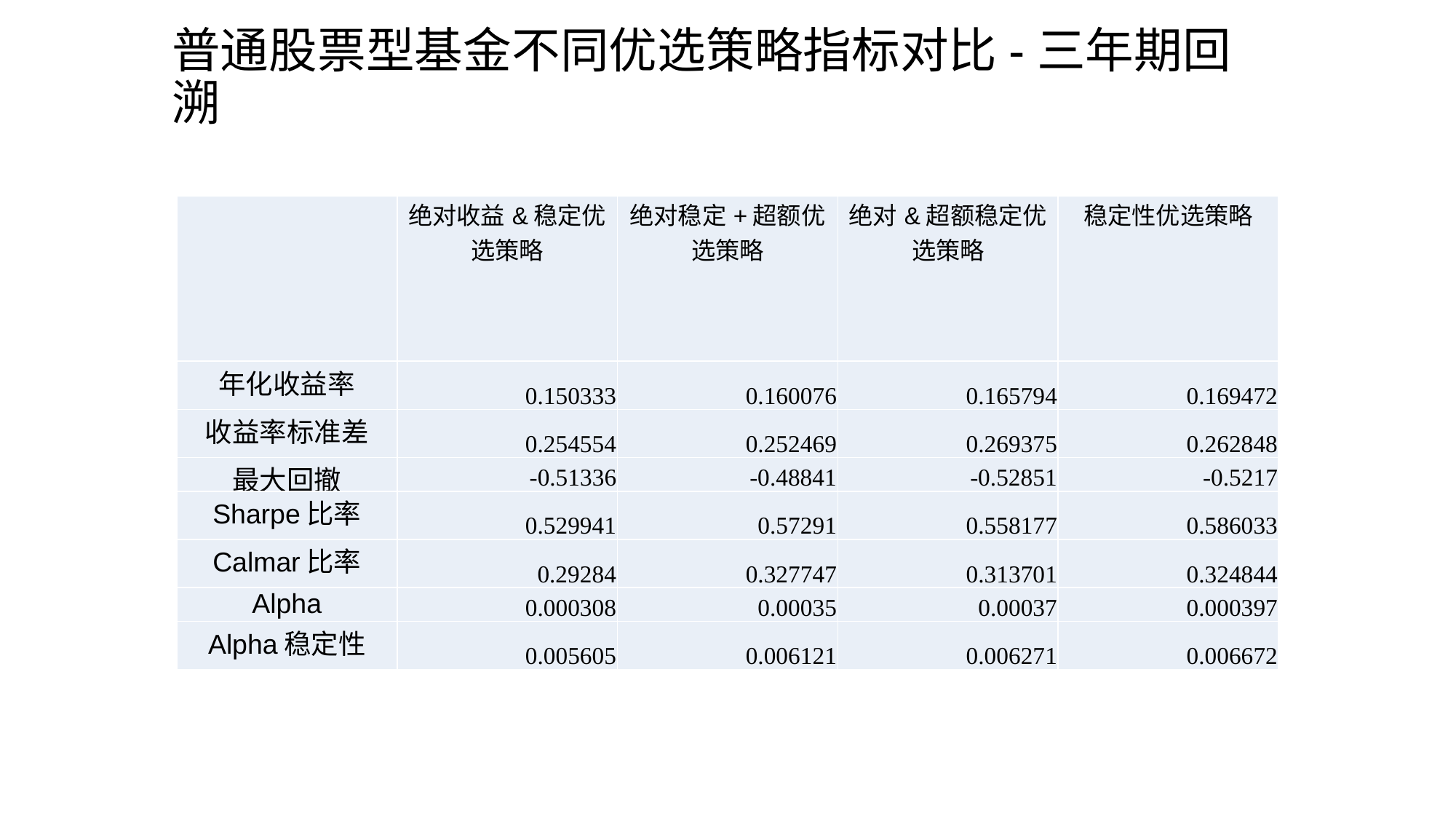

# 普通股票型基金不同优选策略指标对比-三年期回溯
|  | 绝对收益&稳定优选策略 | 绝对稳定+超额优选策略 | 绝对&超额稳定优选策略 | 稳定性优选策略 |
| --- | --- | --- | --- | --- |
| 年化收益率 | 0.150333 | 0.160076 | 0.165794 | 0.169472 |
| 收益率标准差 | 0.254554 | 0.252469 | 0.269375 | 0.262848 |
| 最大回撤 | -0.51336 | -0.48841 | -0.52851 | -0.5217 |
| Sharpe比率 | 0.529941 | 0.57291 | 0.558177 | 0.586033 |
| Calmar比率 | 0.29284 | 0.327747 | 0.313701 | 0.324844 |
| Alpha | 0.000308 | 0.00035 | 0.00037 | 0.000397 |
| Alpha稳定性 | 0.005605 | 0.006121 | 0.006271 | 0.006672 |